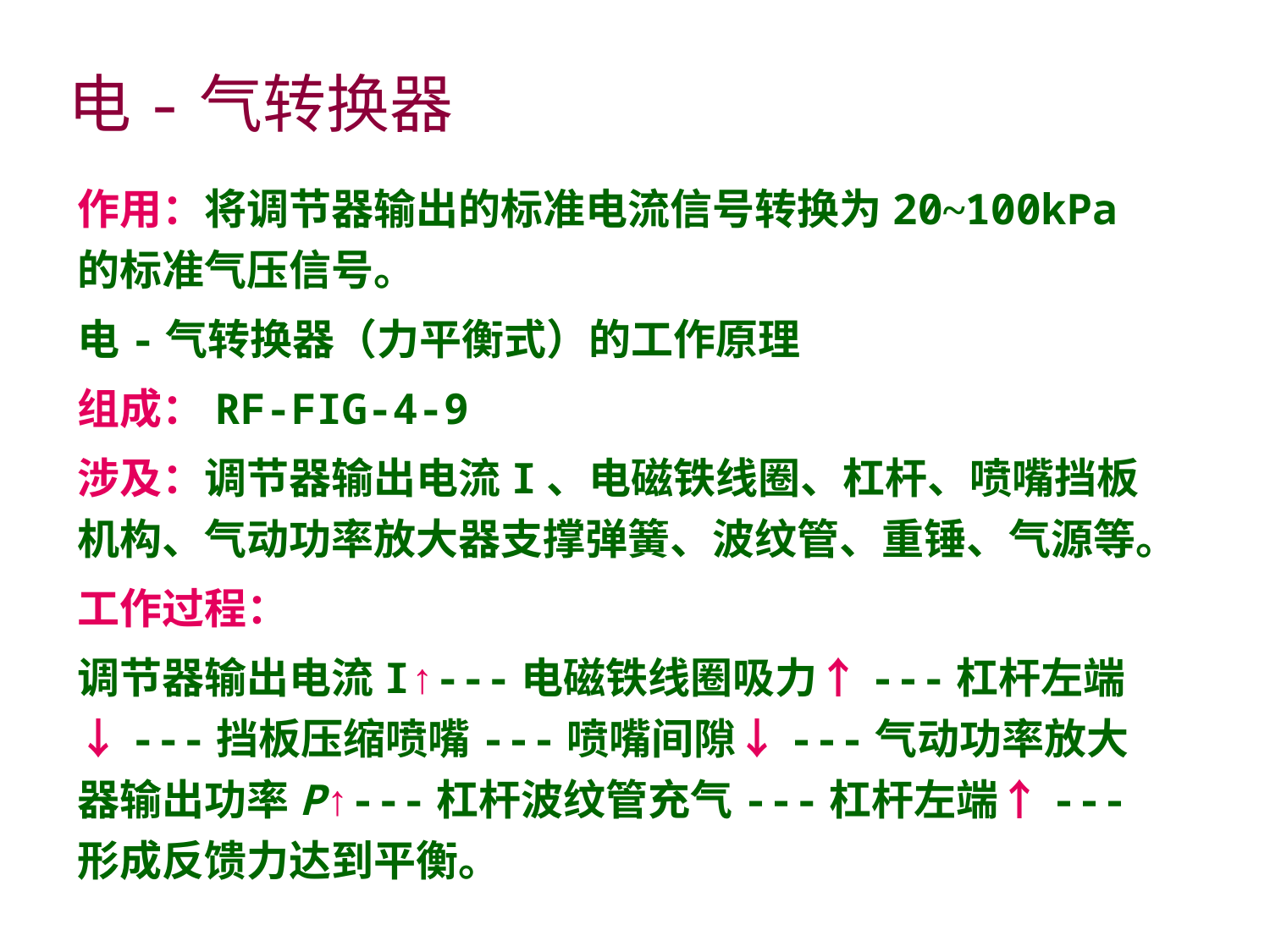

# 电-气转换器
作用：将调节器输出的标准电流信号转换为20~100kPa的标准气压信号。
电-气转换器（力平衡式）的工作原理
组成：RF-FIG-4-9
涉及：调节器输出电流I、电磁铁线圈、杠杆、喷嘴挡板机构、气动功率放大器支撑弹簧、波纹管、重锤、气源等。
工作过程：
调节器输出电流I↑---电磁铁线圈吸力↑---杠杆左端↓---挡板压缩喷嘴---喷嘴间隙↓---气动功率放大器输出功率P↑---杠杆波纹管充气---杠杆左端↑---形成反馈力达到平衡。